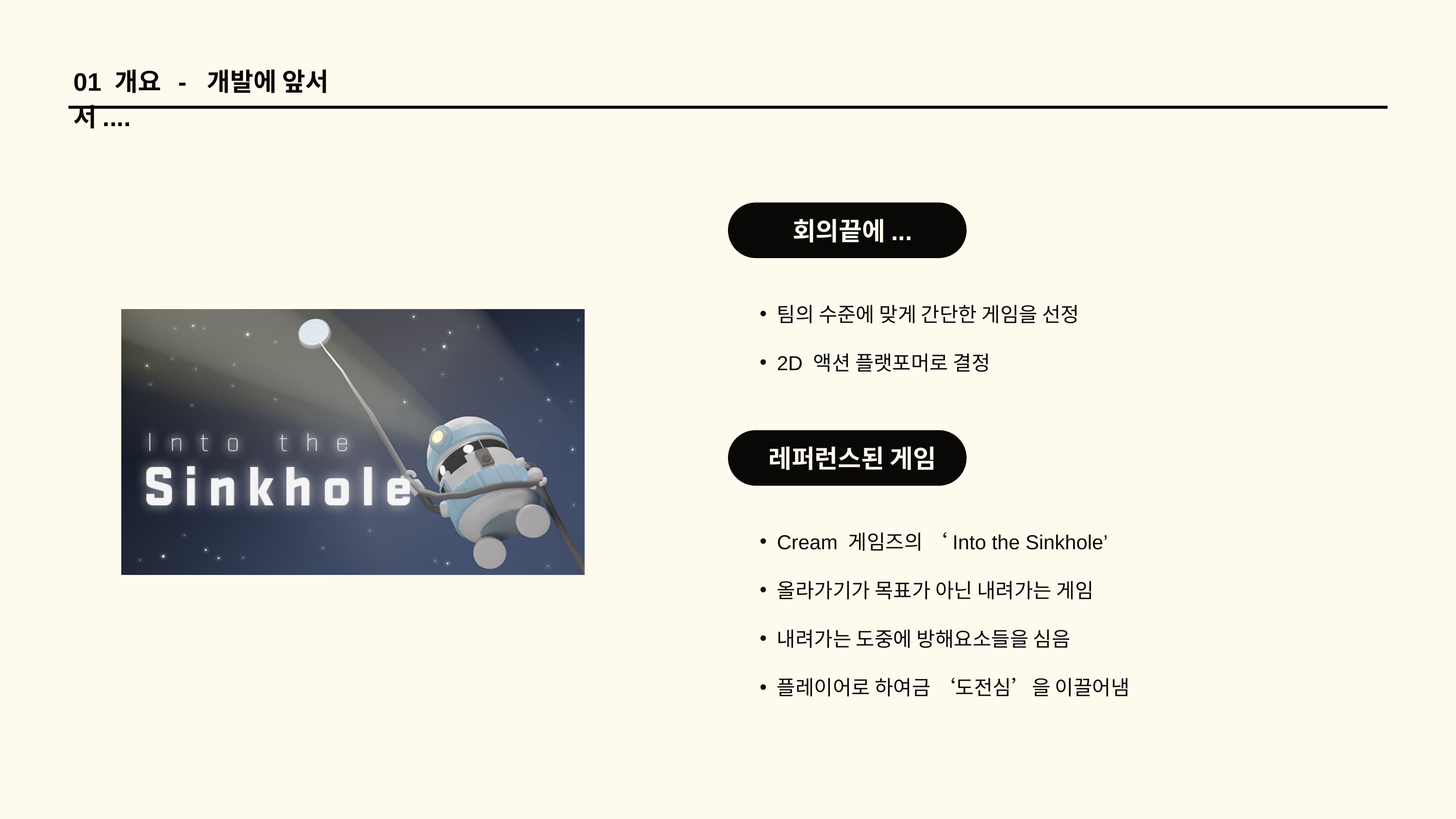

01 개요  -  개발에 앞서서....

회의끝에...
팀의 수준에 맞게 간단한 게임을 선정
2D 액션 플랫포머로 결정

레퍼런스된 게임
Cream 게임즈의 ‘Into the Sinkhole’
올라가기가 목표가 아닌 내려가는 게임
내려가는 도중에 방해요소들을 심음
플레이어로 하여금 ‘도전심’을 이끌어냄